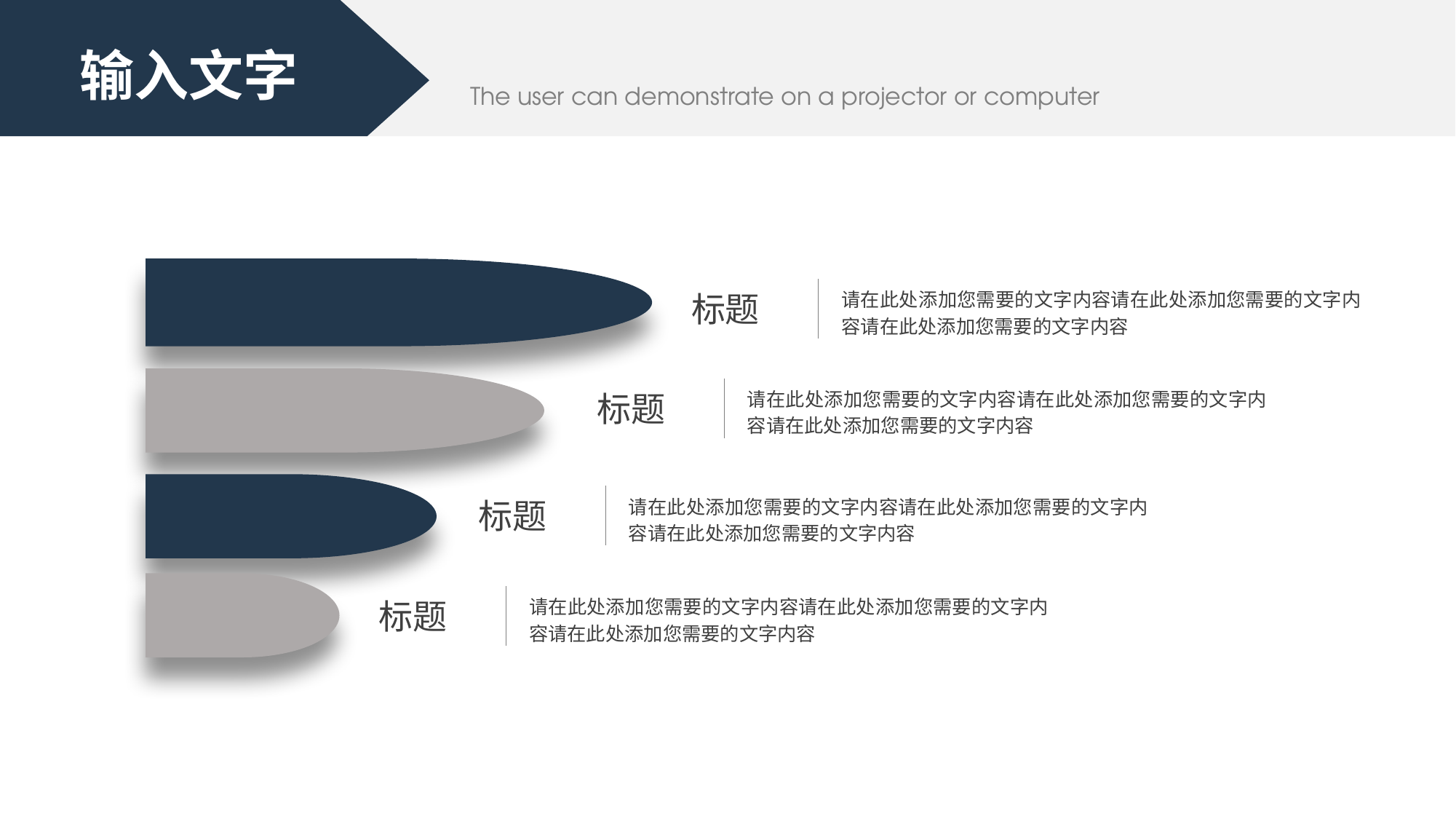

输入文字

The user can demonstrate on a projector or computer

标题
请在此处添加您需要的文字内容请在此处添加您需要的文字内容请在此处添加您需要的文字内容

标题
请在此处添加您需要的文字内容请在此处添加您需要的文字内容请在此处添加您需要的文字内容

标题
请在此处添加您需要的文字内容请在此处添加您需要的文字内容请在此处添加您需要的文字内容

标题
请在此处添加您需要的文字内容请在此处添加您需要的文字内容请在此处添加您需要的文字内容